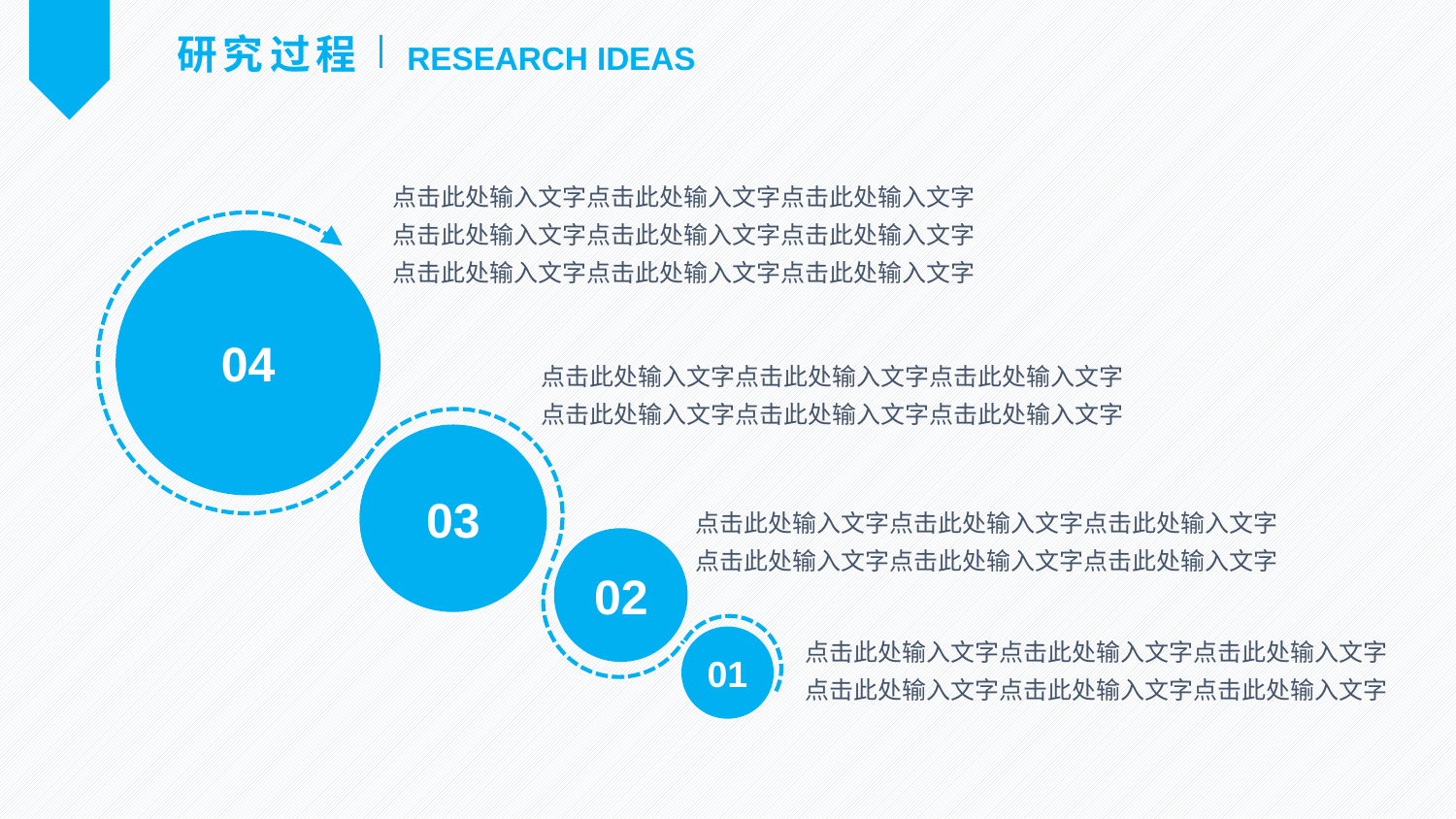

研究过程
RESEARCH IDEAS
点击此处输入文字点击此处输入文字点击此处输入文字
点击此处输入文字点击此处输入文字点击此处输入文字
点击此处输入文字点击此处输入文字点击此处输入文字

04
点击此处输入文字点击此处输入文字点击此处输入文字
点击此处输入文字点击此处输入文字点击此处输入文字
03
点击此处输入文字点击此处输入文字点击此处输入文字
点击此处输入文字点击此处输入文字点击此处输入文字
02
点击此处输入文字点击此处输入文字点击此处输入文字
点击此处输入文字点击此处输入文字点击此处输入文字
01
延时符